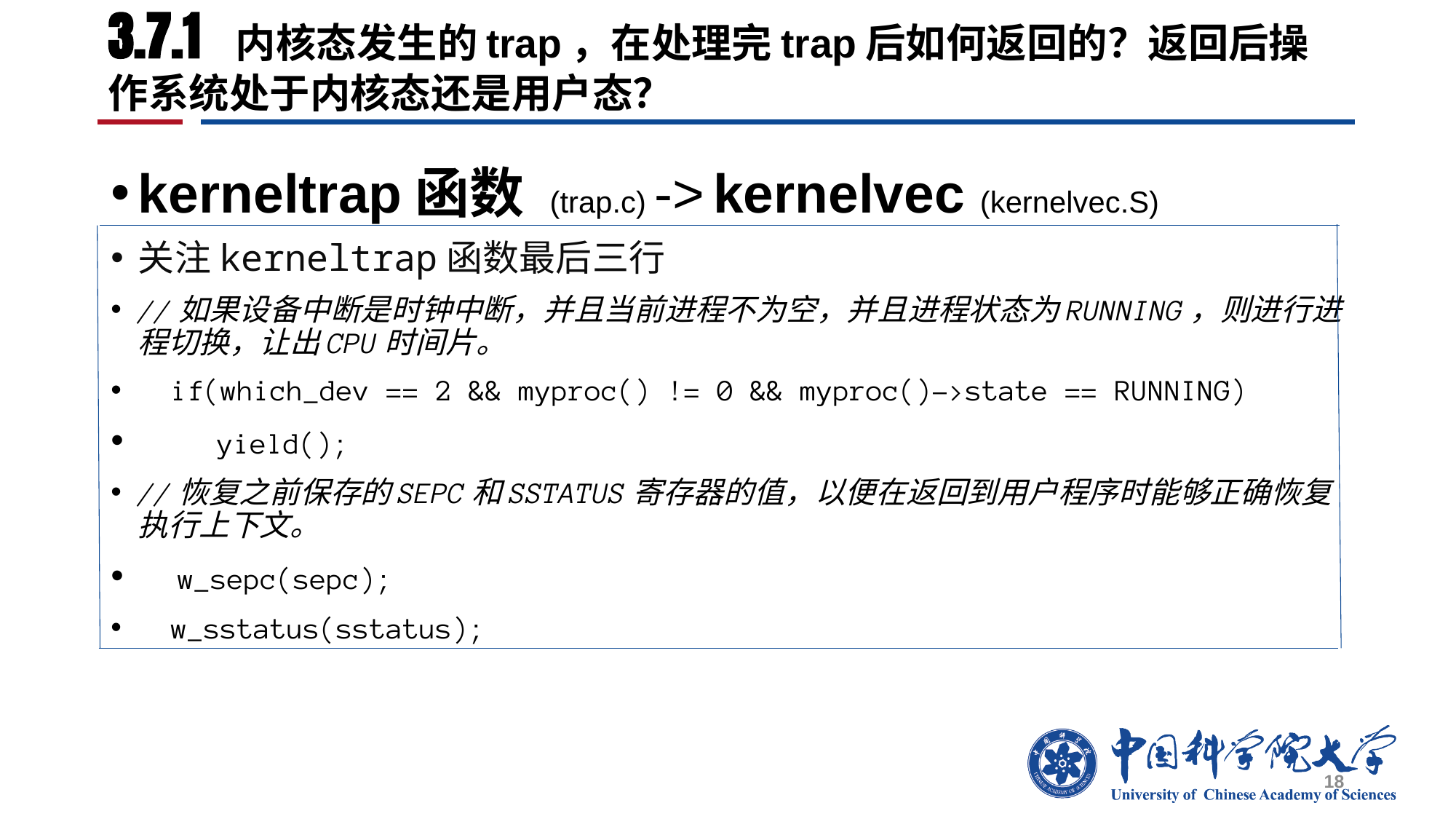

# 3.7.1  内核态发生的trap，在处理完trap后如何返回的？返回后操作系统处于内核态还是用户态？
kerneltrap函数 (trap.c) -> kernelvec (kernelvec.S)
关注kerneltrap函数最后三行
//如果设备中断是时钟中断，并且当前进程不为空，并且进程状态为RUNNING，则进行进程切换，让出CPU时间片。
  if(which_dev == 2 && myproc() != 0 && myproc()->state == RUNNING)
    yield();
//恢复之前保存的SEPC和SSTATUS寄存器的值，以便在返回到用户程序时能够正确恢复执行上下文。
  w_sepc(sepc);
  w_sstatus(sstatus);

18